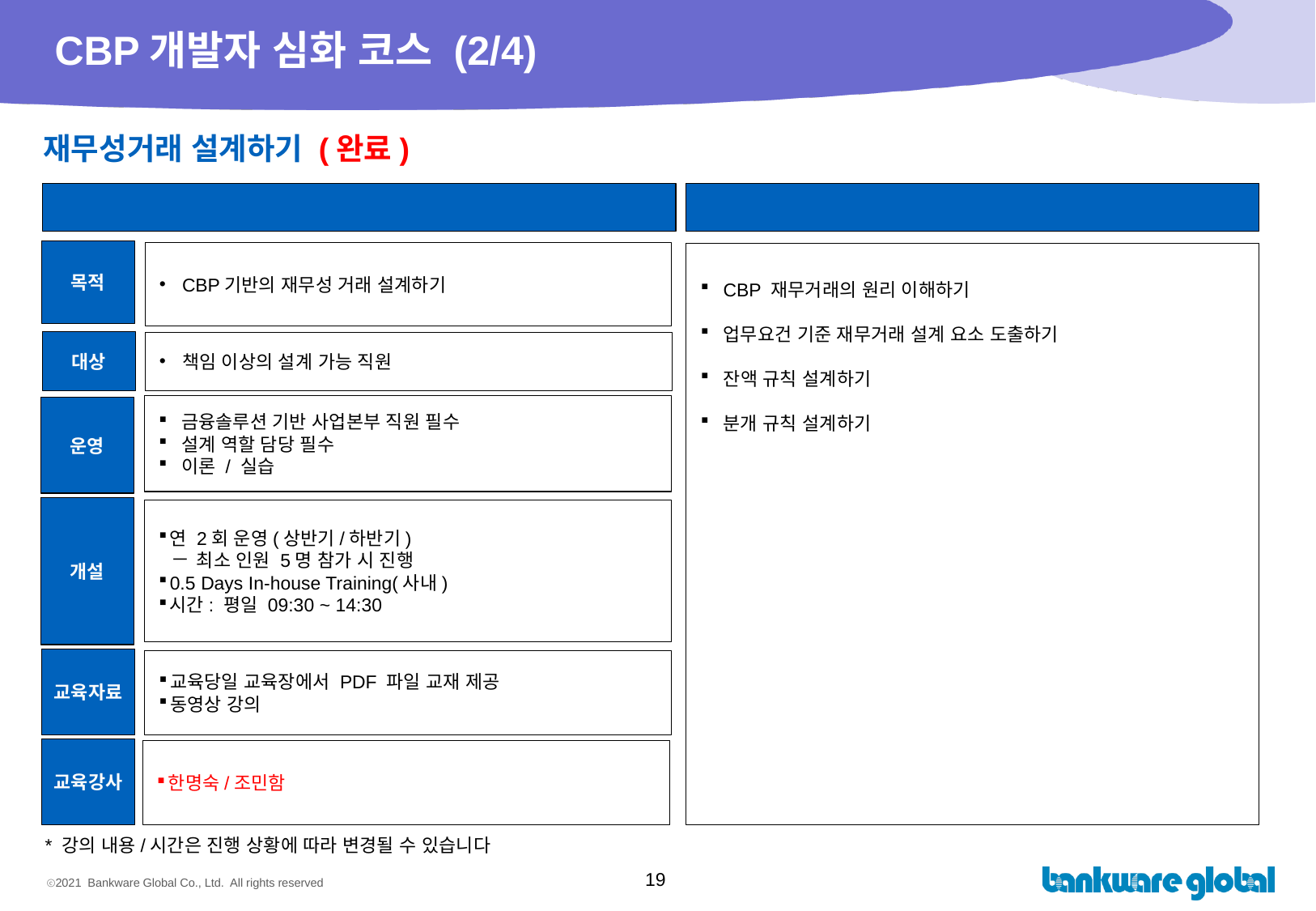

# CBP개발자 심화 코스 (2/4)
재무성거래 설계하기 (완료)
과정 개요
교육 내용(기본 안)
목적
CBP기반의 재무성 거래 설계하기
CBP 재무거래의 원리 이해하기

업무요건 기준 재무거래 설계 요소 도출하기

잔액 규칙 설계하기

분개 규칙 설계하기

대상
책임 이상의 설계 가능 직원
금융솔루션 기반 사업본부 직원 필수
설계 역할 담당 필수
이론 / 실습
운영
개설
연 2회 운영(상반기/하반기)
최소 인원 5명 참가 시 진행
0.5 Days In-house Training(사내)
시간: 평일 09:30 ~ 14:30
교육자료
교육당일 교육장에서 PDF 파일 교재 제공
동영상 강의
교육강사
한명숙/조민함
* 강의 내용/시간은 진행 상황에 따라 변경될 수 있습니다